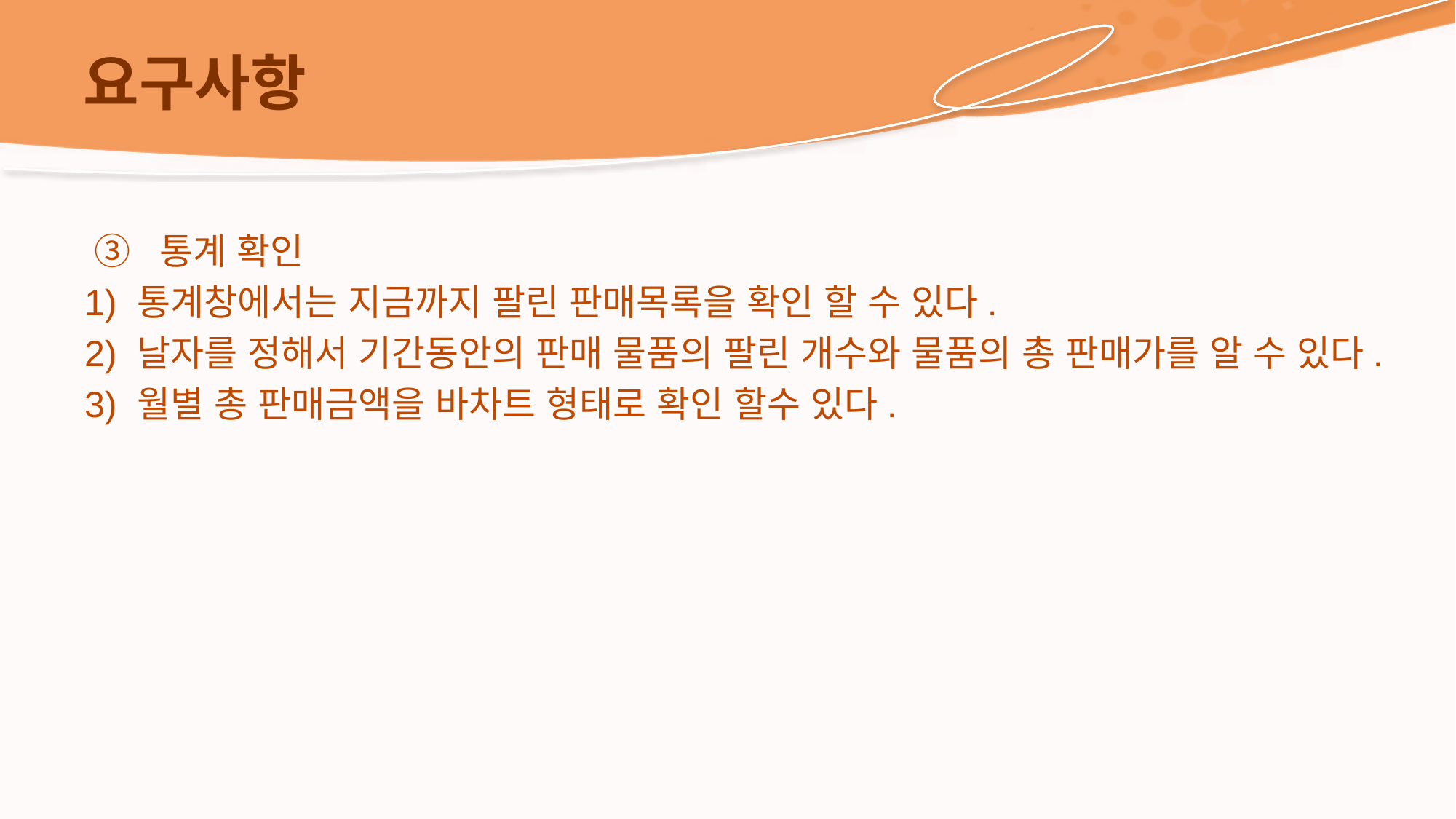

# 요구사항

 ③  통계 확인
통계창에서는 지금까지 팔린 판매목록을 확인 할 수 있다.
날자를 정해서 기간동안의 판매 물품의 팔린 개수와 물품의 총 판매가를 알 수 있다.
월별 총 판매금액을 바차트 형태로 확인 할수 있다.